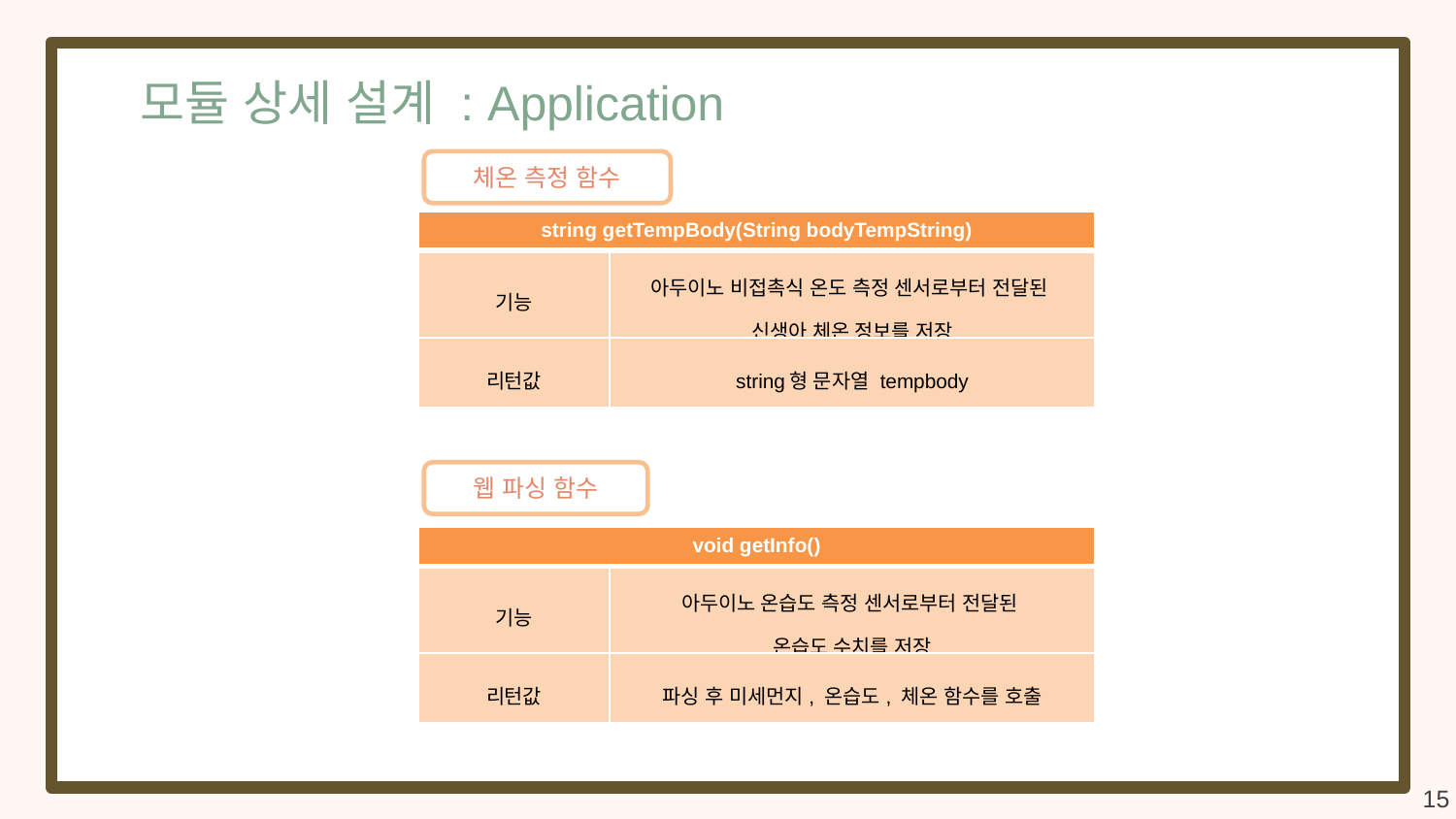

모듈 상세 설계 : Application
체온 측정 함수
| string getTempBody(String bodyTempString) |  |
| --- | --- |
| 기능 | 아두이노 비접촉식 온도 측정 센서로부터 전달된 신생아 체온 정보를 저장 |
| 리턴값 | string형 문자열 tempbody |
웹 파싱 함수
| void getInfo() |  |
| --- | --- |
| 기능 | 아두이노 온습도 측정 센서로부터 전달된 온습도 수치를 저장 |
| 리턴값 | 파싱 후 미세먼지, 온습도, 체온 함수를 호출 |
15